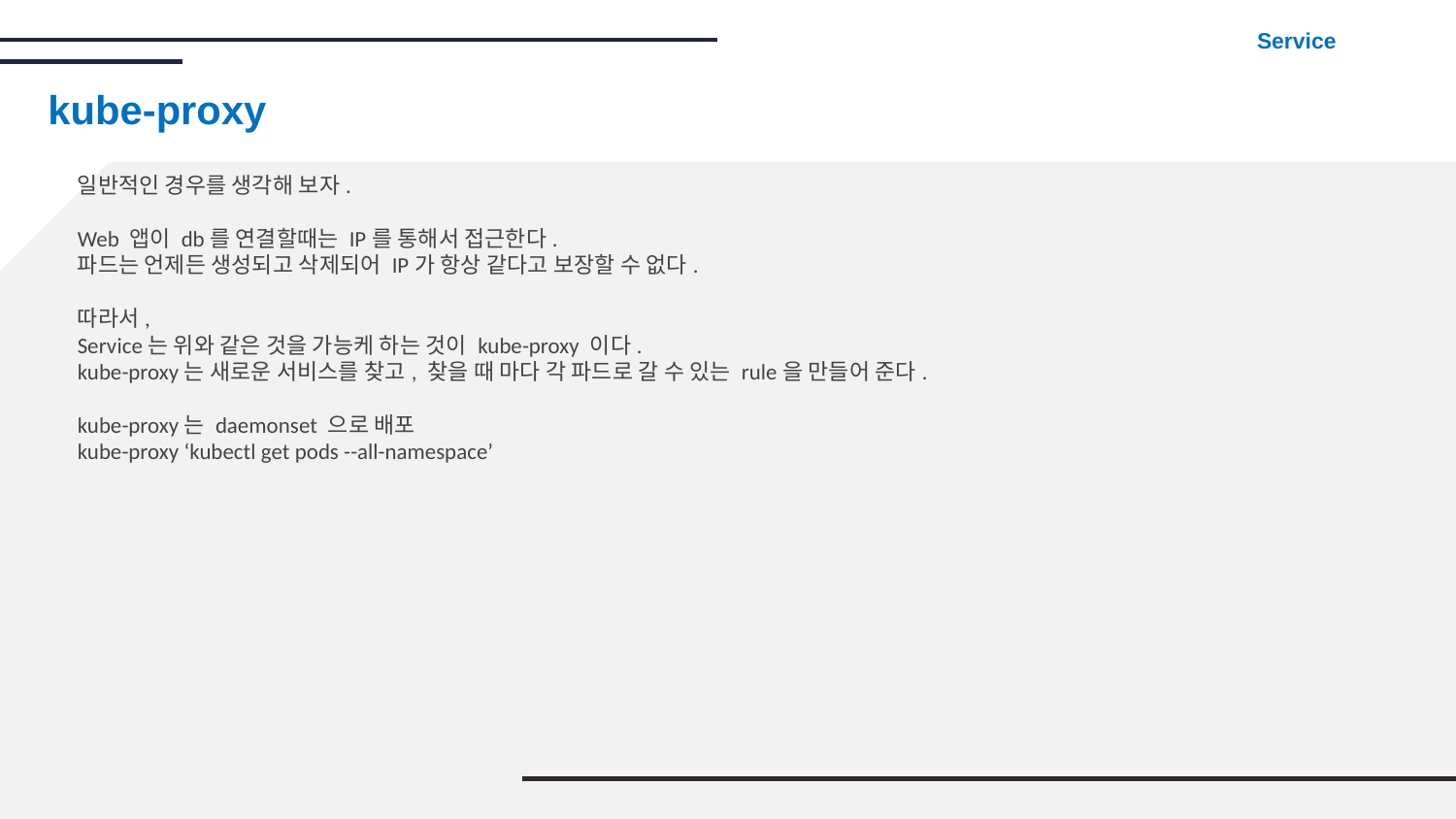

Service
# kube-proxy
일반적인 경우를 생각해 보자.

Web 앱이 db를 연결할때는 IP를 통해서 접근한다.
파드는 언제든 생성되고 삭제되어 IP가 항상 같다고 보장할 수 없다.

따라서,
Service는 위와 같은 것을 가능케 하는 것이 kube-proxy 이다.
kube-proxy는 새로운 서비스를 찾고, 찾을 때 마다 각 파드로 갈 수 있는 rule을 만들어 준다.

kube-proxy는 daemonset 으로 배포
kube-proxy ‘kubectl get pods --all-namespace’